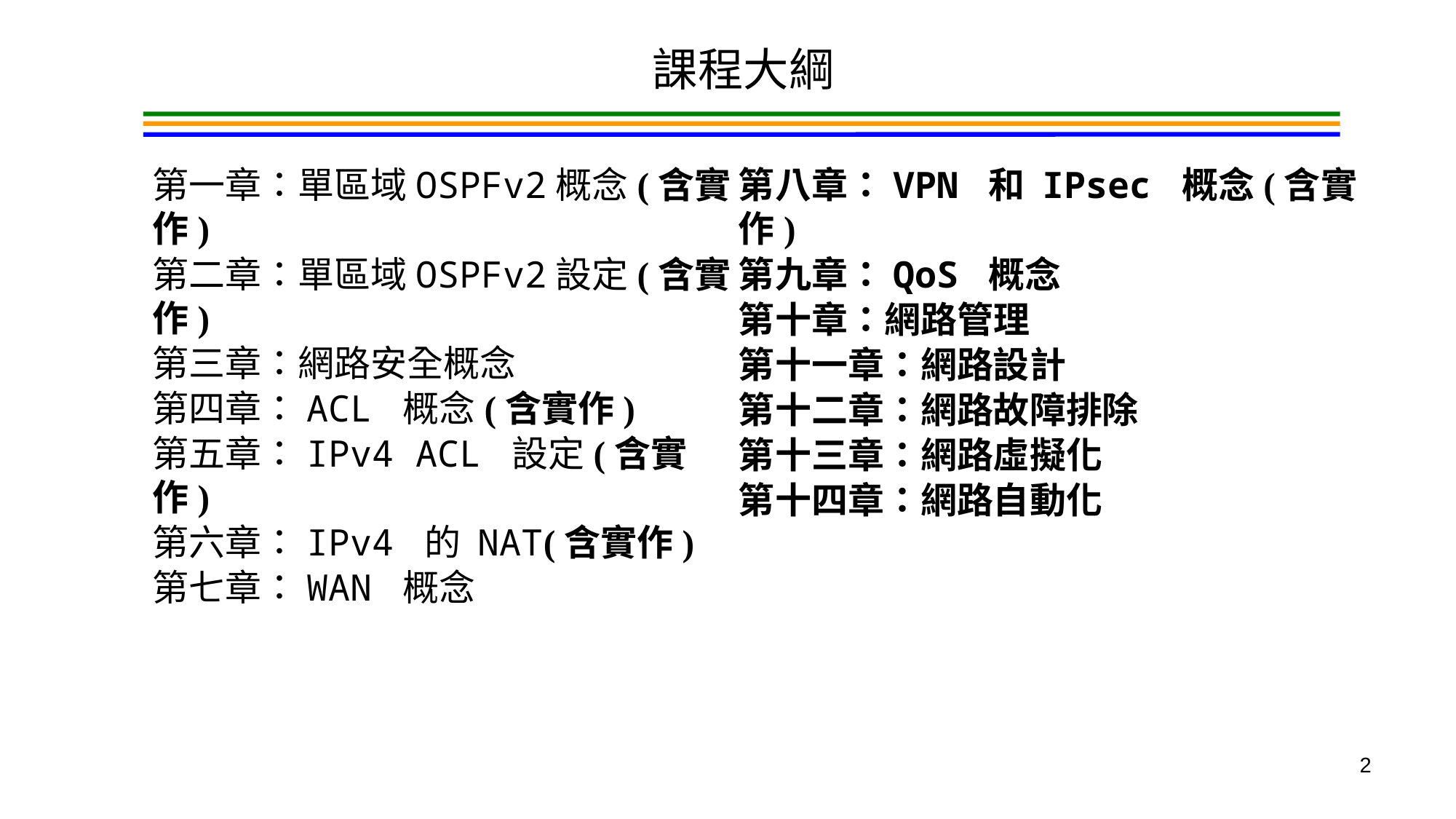

# 課程大綱
第一章：單區域OSPFv2概念(含實作)
第二章：單區域OSPFv2設定(含實作)
第三章：網路安全概念
第四章：ACL 概念(含實作)
第五章：IPv4 ACL 設定(含實作)
第六章：IPv4 的 NAT(含實作)
第七章：WAN 概念
第八章：VPN 和 IPsec 概念(含實作)
第九章：QoS 概念
第十章：網路管理
第十一章：網路設計
第十二章：網路故障排除
第十三章：網路虛擬化
第十四章：網路自動化
2